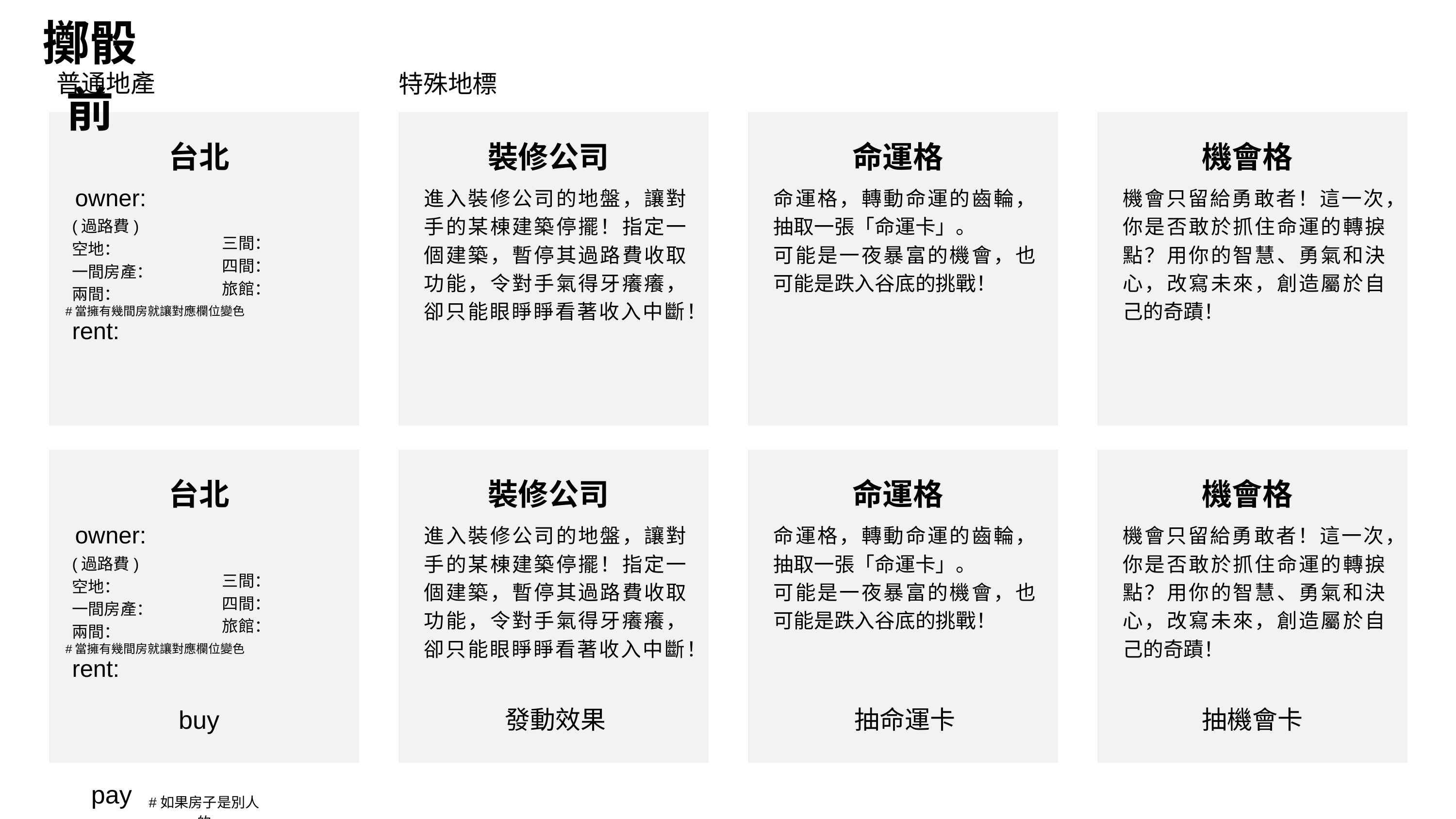

擲骰前
普通地產
特殊地標

台北
裝修公司
命運格
機會格
owner:
進入裝修公司的地盤，讓對手的某棟建築停擺！指定一個建築，暫停其過路費收取功能，令對手氣得牙癢癢，卻只能眼睜睜看著收入中斷！
命運格，轉動命運的齒輪，抽取一張「命運卡」。
可能是一夜暴富的機會，也可能是跌入谷底的挑戰！

機會只留給勇敢者！這一次，你是否敢於抓住命運的轉捩點？用你的智慧、勇氣和決心，改寫未來，創造屬於自己的奇蹟！
(過路費)
空地：
一間房產：
兩間：
三間：
四間：
旅館：

#當擁有幾間房就讓對應欄位變色
rent:

台北
裝修公司
命運格
機會格
owner:
進入裝修公司的地盤，讓對手的某棟建築停擺！指定一個建築，暫停其過路費收取功能，令對手氣得牙癢癢，卻只能眼睜睜看著收入中斷！
命運格，轉動命運的齒輪，抽取一張「命運卡」。
可能是一夜暴富的機會，也可能是跌入谷底的挑戰！

機會只留給勇敢者！這一次，你是否敢於抓住命運的轉捩點？用你的智慧、勇氣和決心，改寫未來，創造屬於自己的奇蹟！
(過路費)
空地：
一間房產：
兩間：
三間：
四間：
旅館：

#當擁有幾間房就讓對應欄位變色
rent:
buy
發動效果
抽命運卡
抽機會卡
pay
#如果房子是別人的